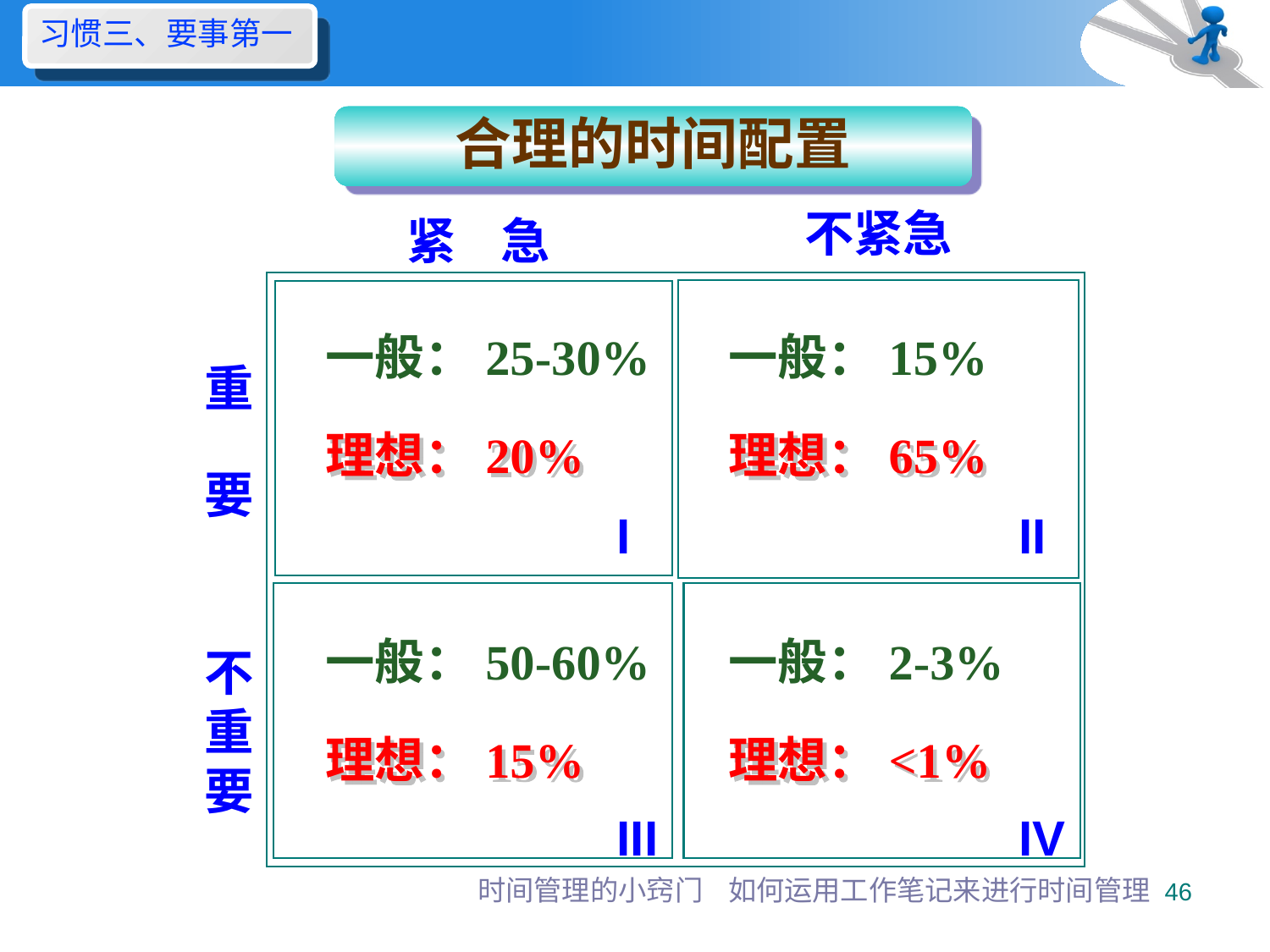

习惯三、要事第一
合理的时间配置
不紧急
紧    急

重
要
一般：25-30%
一般：15%
理想：20%
理想：65%
I
II

一般：50-60%
一般：2-3%
不
重
要
理想：15%
理想：<1%
III
IV
时间管理的小窍门
如何运用工作笔记来进行时间管理
46